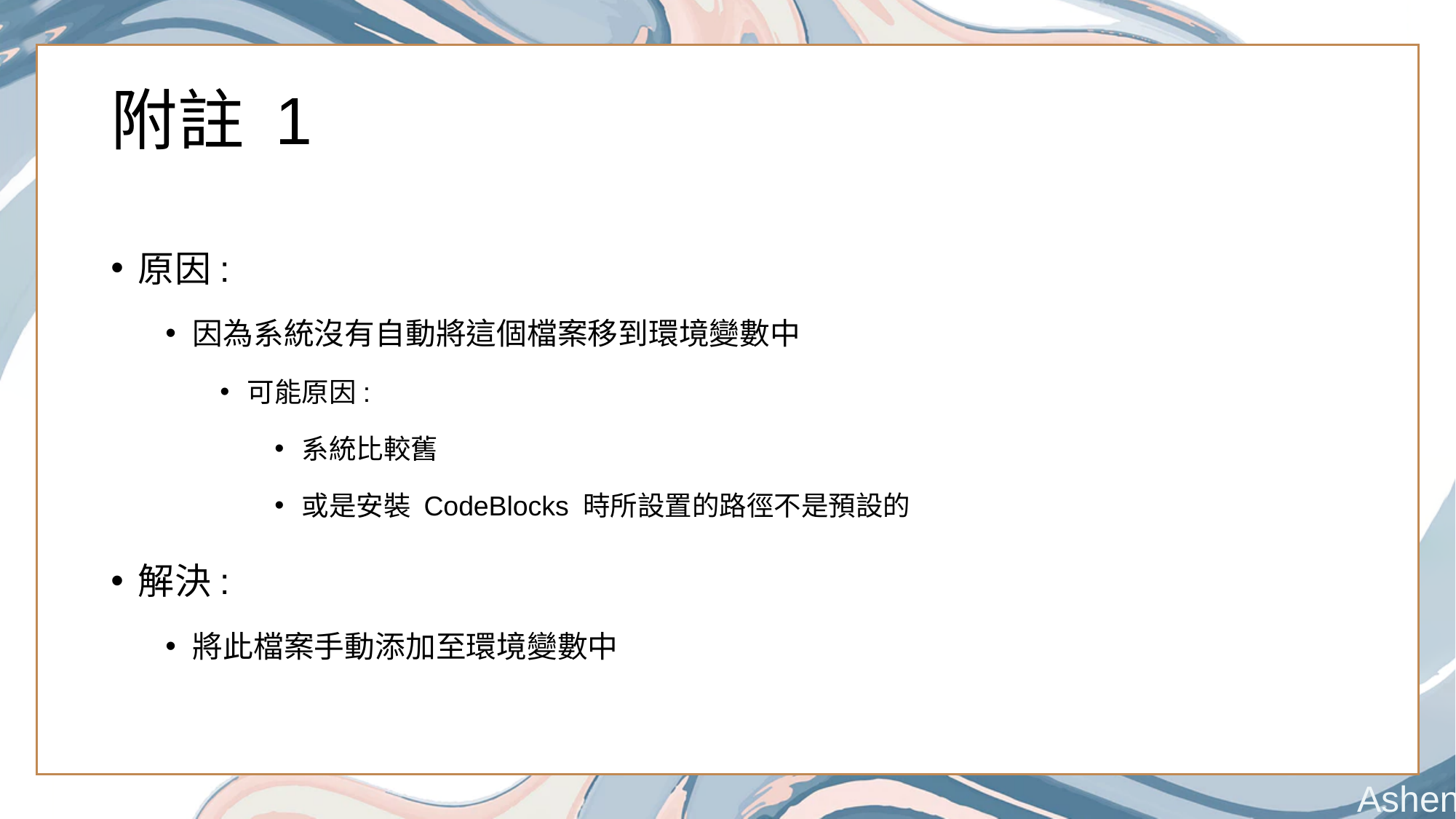

# 附註 1

原因:
因為系統沒有自動將這個檔案移到環境變數中
可能原因:
系統比較舊
或是安裝 CodeBlocks 時所設置的路徑不是預設的
解決:
將此檔案手動添加至環境變數中